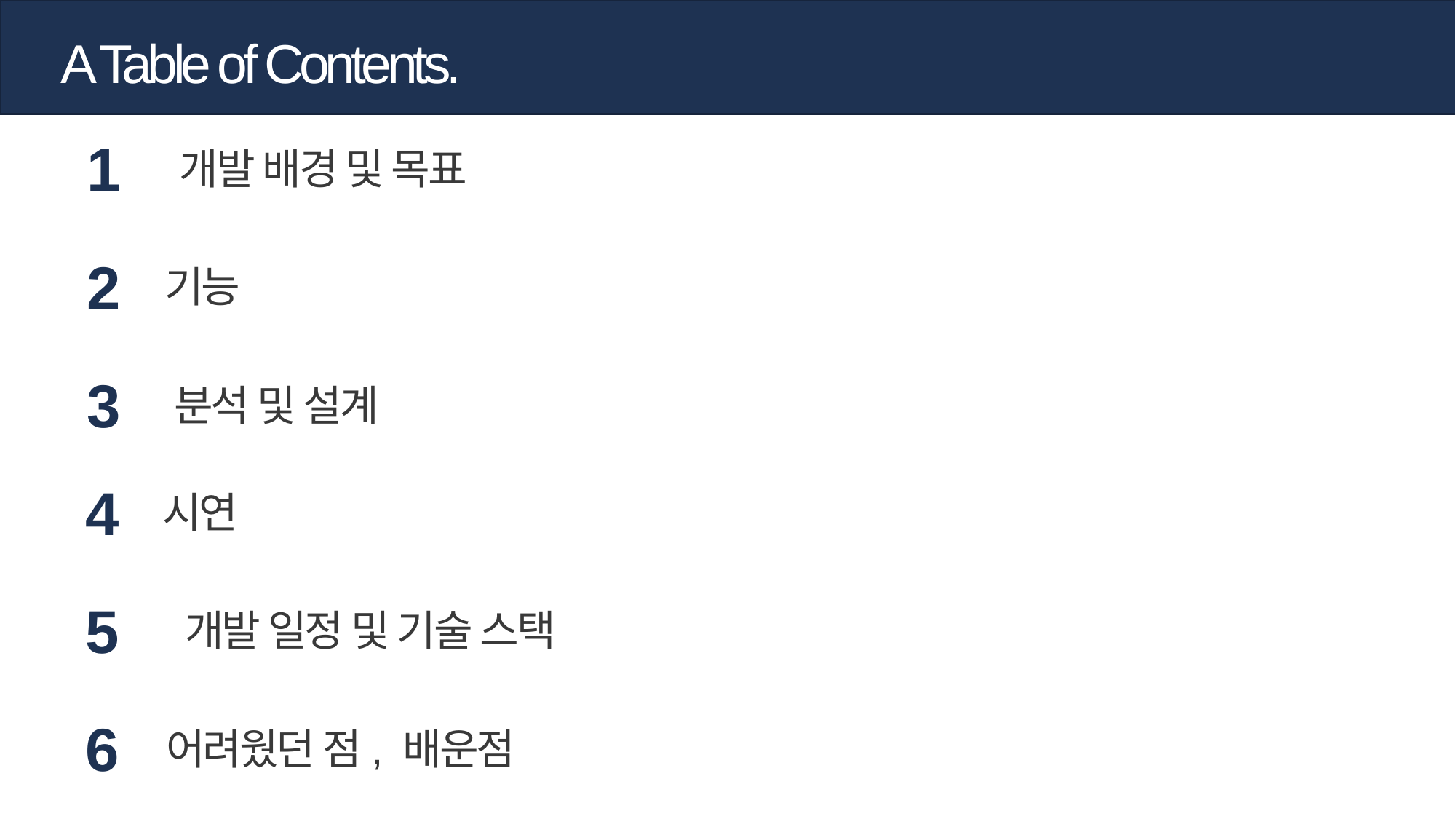

A Table of Contents.
1
개발 배경 및 목표
2
기능
3
분석 및 설계
4
시연
5
개발 일정 및 기술 스택
6
어려웠던 점, 배운점